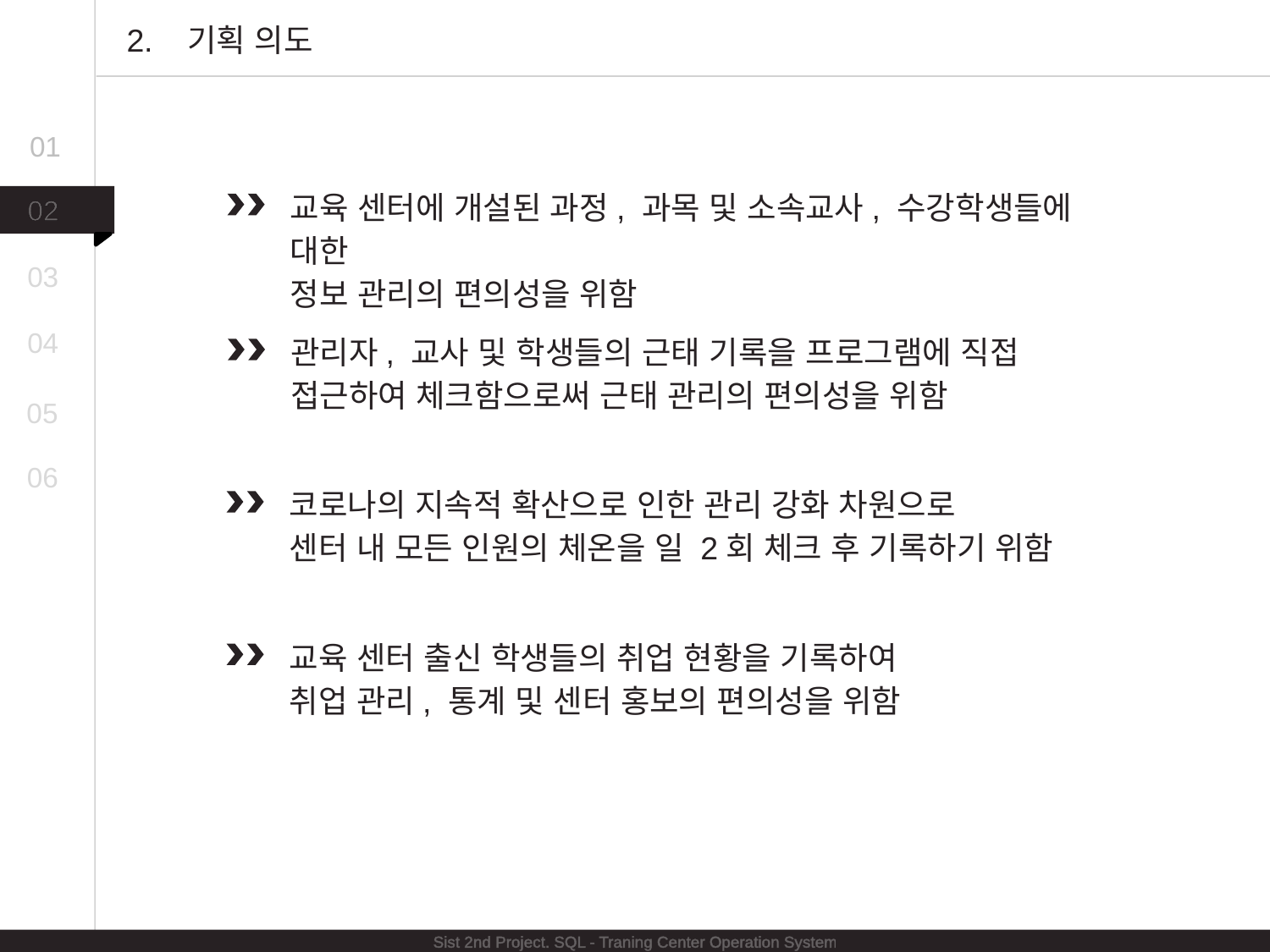

2.   기획 의도
01
교육 센터에 개설된 과정, 과목 및 소속교사, 수강학생들에 대한
정보 관리의 편의성을 위함

02

03
04
관리자, 교사 및 학생들의 근태 기록을 프로그램에 직접
접근하여 체크함으로써 근태 관리의 편의성을 위함

05
06
코로나의 지속적 확산으로 인한 관리 강화 차원으로
센터 내 모든 인원의 체온을 일 2회 체크 후 기록하기 위함

교육 센터 출신 학생들의 취업 현황을 기록하여
취업 관리, 통계 및 센터 홍보의 편의성을 위함

Sist 2nd Project. SQL - Traning Center Operation System